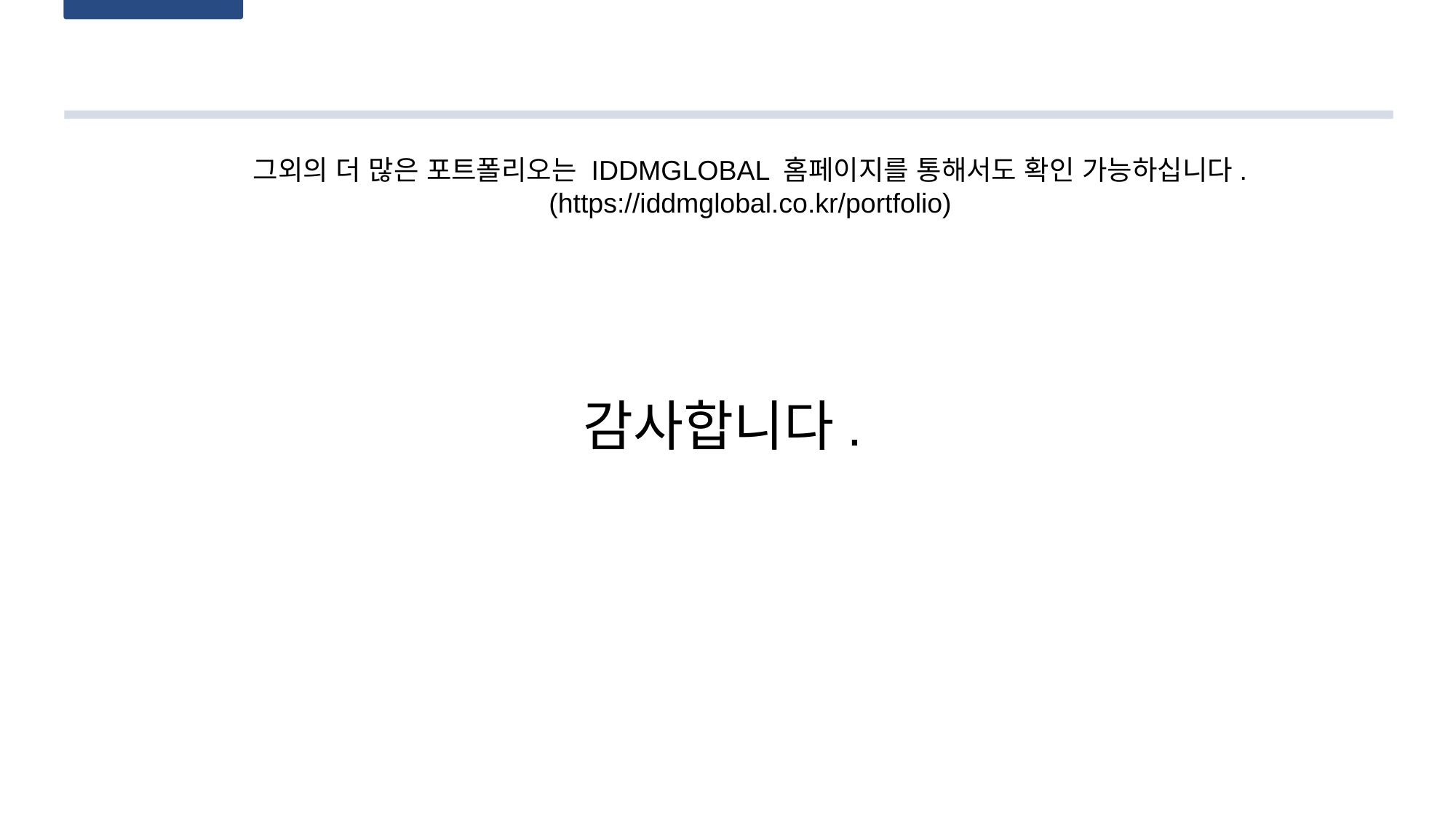

그외의 더 많은 포트폴리오는 IDDMGLOBAL 홈페이지를 통해서도 확인 가능하십니다.
(https://iddmglobal.co.kr/portfolio)
감사합니다.